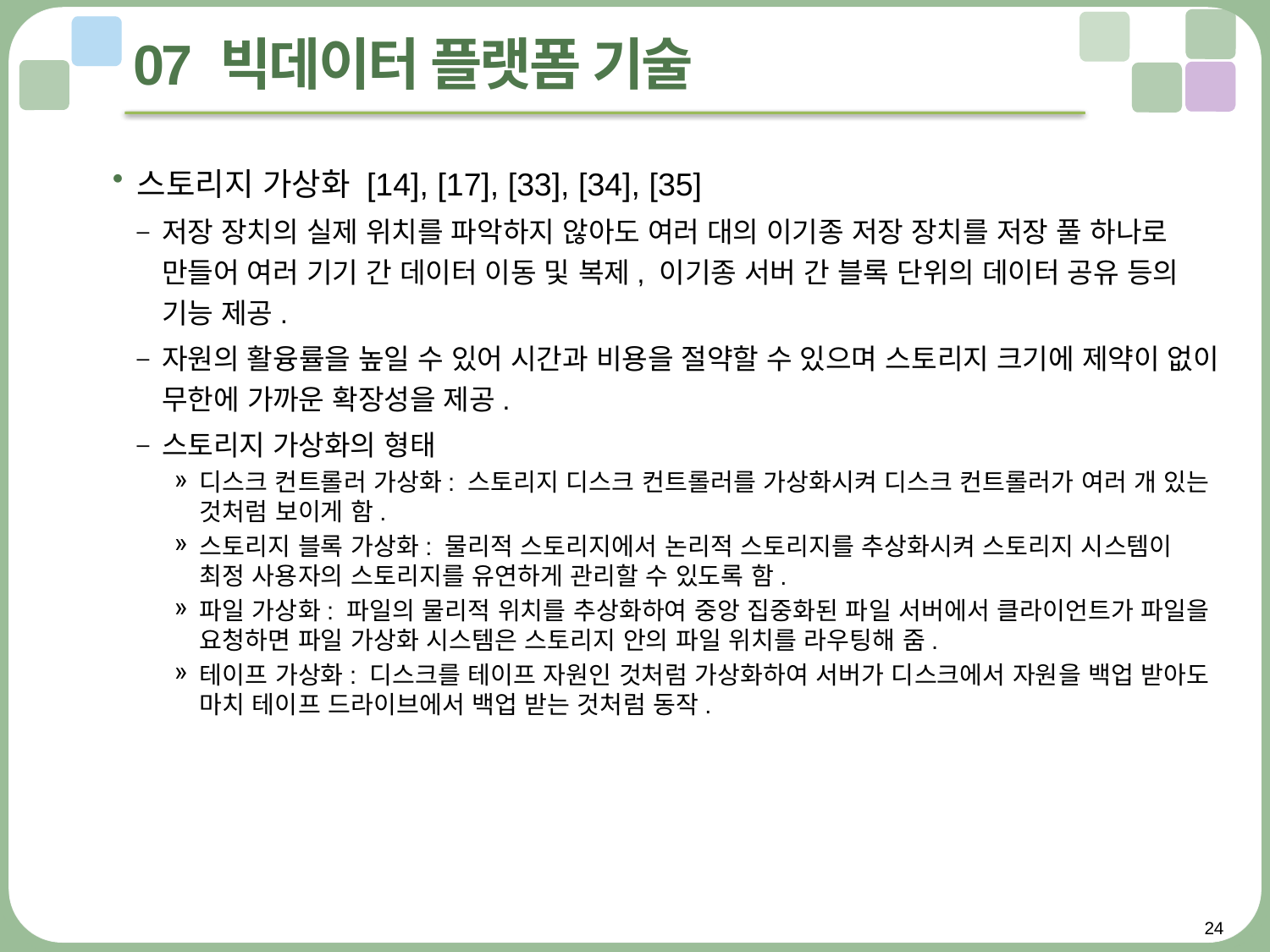

# 07 빅데이터 플랫폼 기술
스토리지 가상화 [14], [17], [33], [34], [35]
저장 장치의 실제 위치를 파악하지 않아도 여러 대의 이기종 저장 장치를 저장 풀 하나로 만들어 여러 기기 간 데이터 이동 및 복제, 이기종 서버 간 블록 단위의 데이터 공유 등의 기능 제공.
자원의 활융률을 높일 수 있어 시간과 비용을 절약할 수 있으며 스토리지 크기에 제약이 없이 무한에 가까운 확장성을 제공.
스토리지 가상화의 형태
디스크 컨트롤러 가상화: 스토리지 디스크 컨트롤러를 가상화시켜 디스크 컨트롤러가 여러 개 있는 것처럼 보이게 함.
스토리지 블록 가상화: 물리적 스토리지에서 논리적 스토리지를 추상화시켜 스토리지 시스템이 최정 사용자의 스토리지를 유연하게 관리할 수 있도록 함.
파일 가상화: 파일의 물리적 위치를 추상화하여 중앙 집중화된 파일 서버에서 클라이언트가 파일을 요청하면 파일 가상화 시스템은 스토리지 안의 파일 위치를 라우팅해 줌.
테이프 가상화: 디스크를 테이프 자원인 것처럼 가상화하여 서버가 디스크에서 자원을 백업 받아도 마치 테이프 드라이브에서 백업 받는 것처럼 동작.